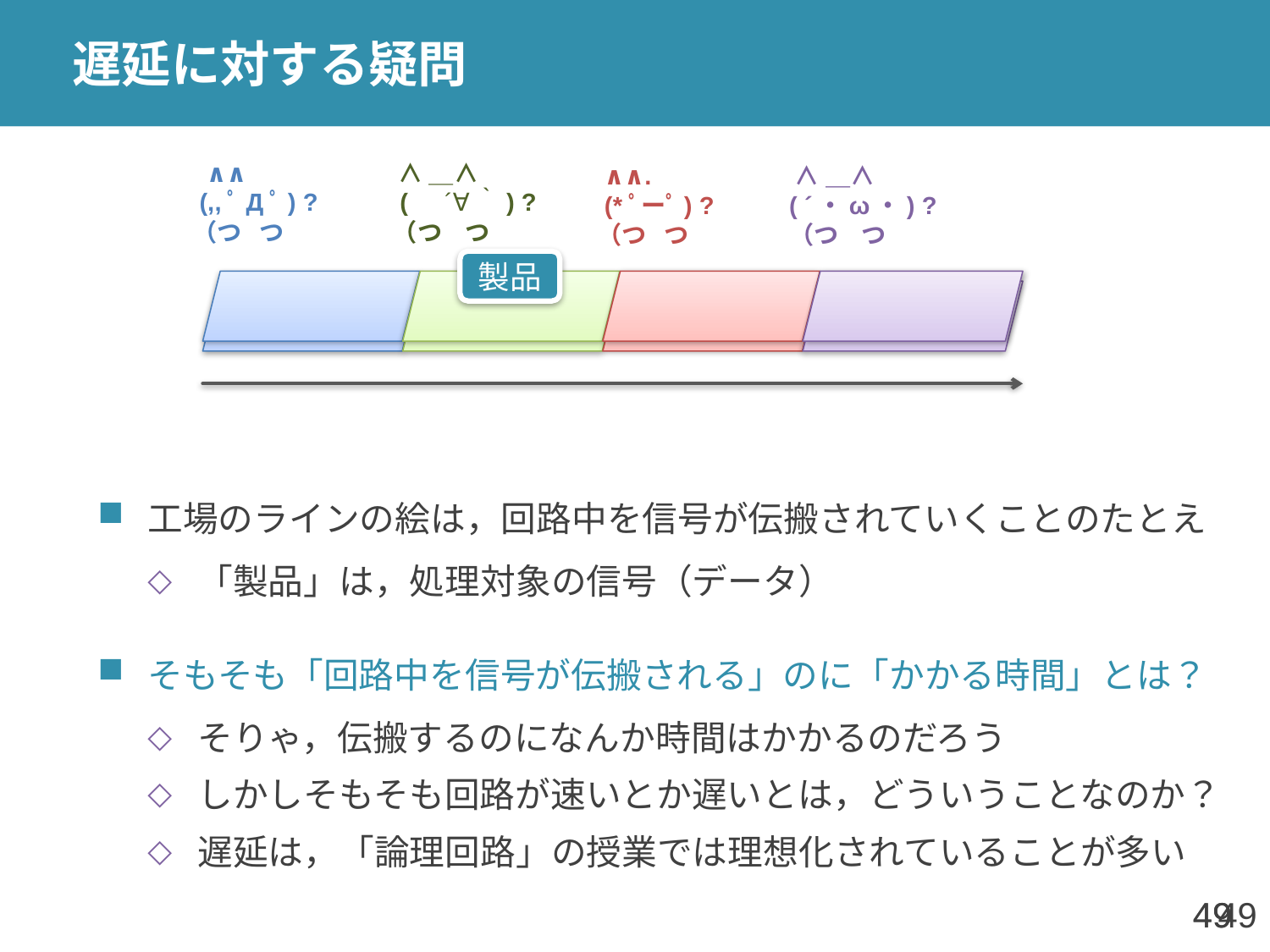

# 遅延に対する疑問
  ∧∧
 (,,ﾟДﾟ) ?
（つ   つ
 ∧＿∧
 (　´∀｀) ?
（つ    つ
 ∧∧.
 (*ﾟーﾟ) ?
（つ   つ
 ∧＿∧
( ´・ω・) ?
（つ    つ

製品

製品

工場のラインの絵は，回路中を信号が伝搬されていくことのたとえ
「製品」は，処理対象の信号（データ）
そもそも「回路中を信号が伝搬される」のに「かかる時間」とは？
そりゃ，伝搬するのになんか時間はかかるのだろう
しかしそもそも回路が速いとか遅いとは，どういうことなのか？
遅延は，「論理回路」の授業では理想化されていることが多い
49